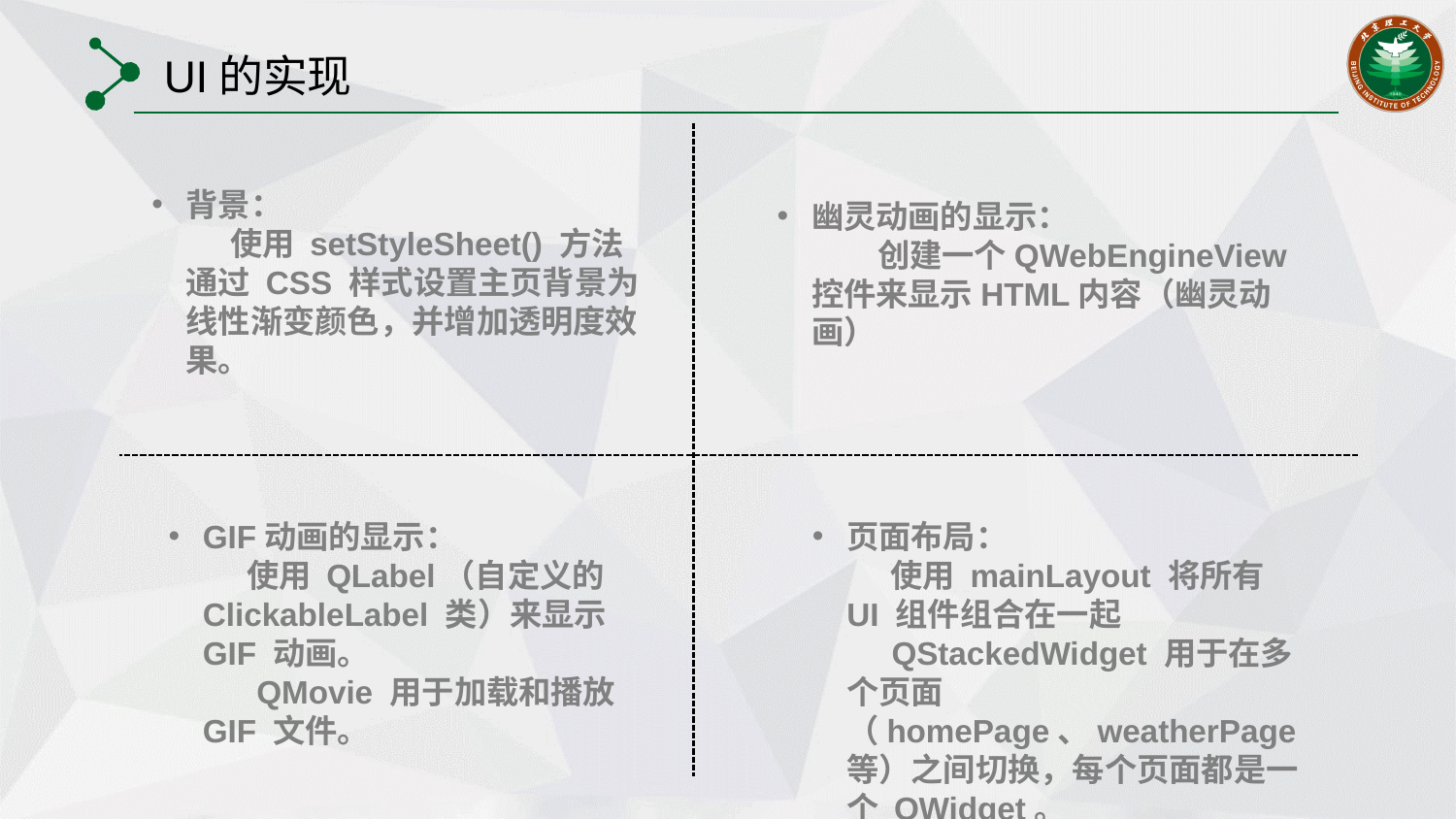

UI的实现

背景：
     使用 setStyleSheet() 方法通过 CSS 样式设置主页背景为线性渐变颜色，并增加透明度效果。

幽灵动画的显示：
        创建一个QWebEngineView控件来显示HTML内容（幽灵动画）

GIF动画的显示：
     使用 QLabel（自定义的 ClickableLabel 类）来显示 GIF 动画。
      QMovie 用于加载和播放 GIF 文件。

页面布局：
     使用 mainLayout 将所有 UI 组件组合在一起
     QStackedWidget 用于在多个页面（homePage、weatherPage 等）之间切换，每个页面都是一个 QWidget。